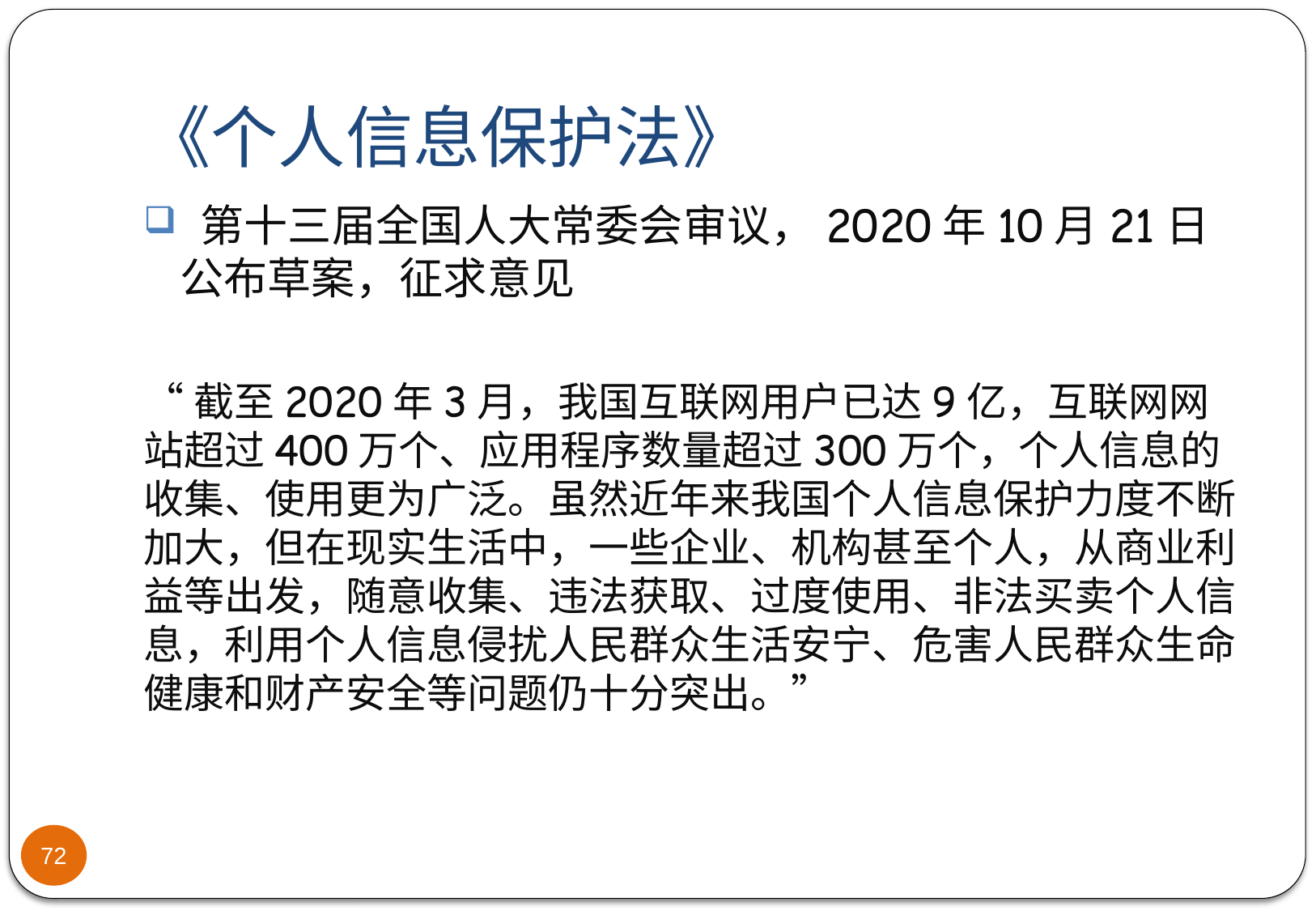

# 《个人信息保护法》
 第十三届全国人大常委会审议，2020年10月21日公布草案，征求意见

“截至2020年3月，我国互联网用户已达9亿，互联网网站超过400万个、应用程序数量超过300万个，个人信息的收集、使用更为广泛。虽然近年来我国个人信息保护力度不断加大，但在现实生活中，一些企业、机构甚至个人，从商业利益等出发，随意收集、违法获取、过度使用、非法买卖个人信息，利用个人信息侵扰人民群众生活安宁、危害人民群众生命健康和财产安全等问题仍十分突出。”
72